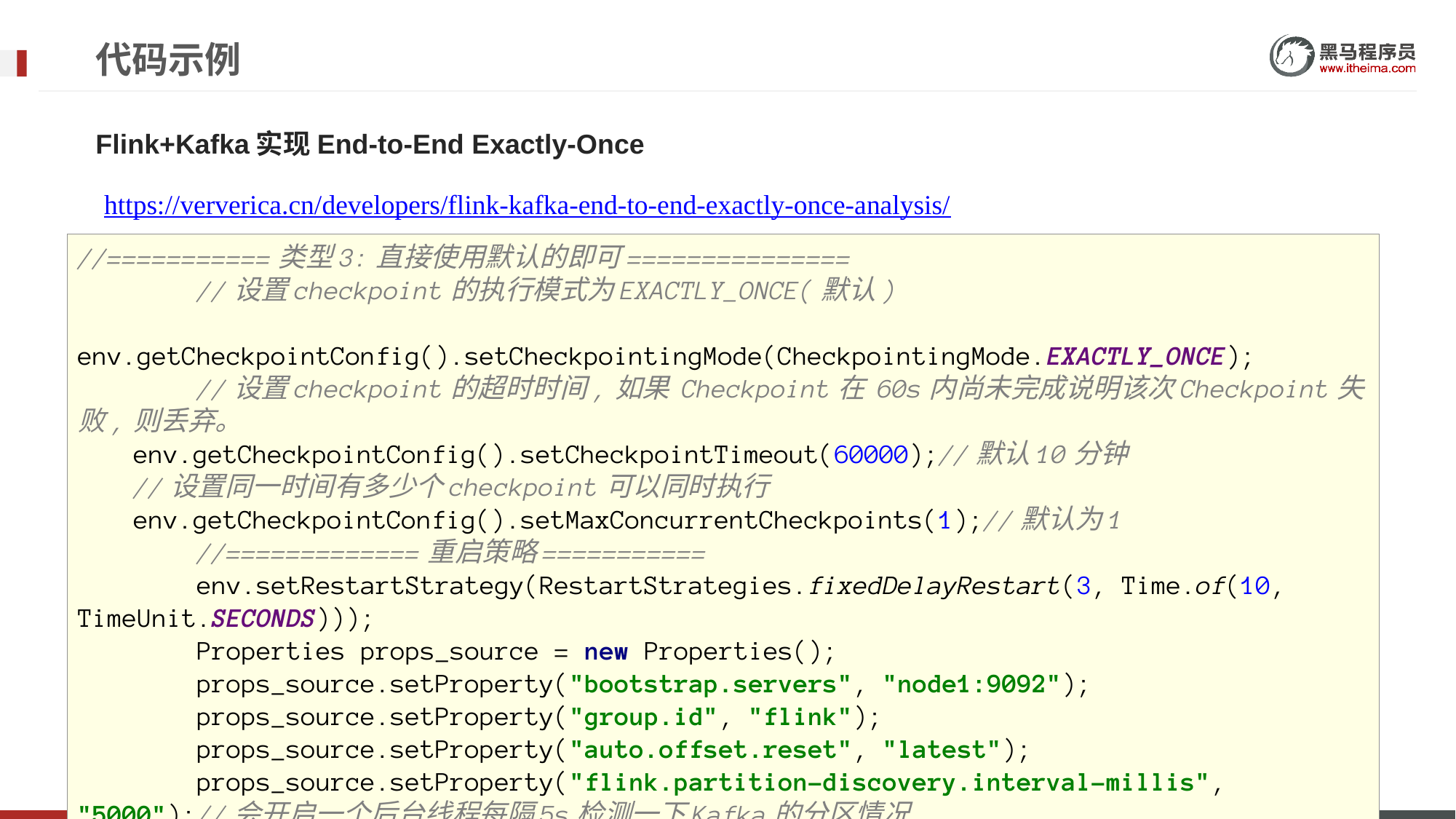

# 代码示例
Flink+Kafka实现End-to-End Exactly-Once
https://ververica.cn/developers/flink-kafka-end-to-end-exactly-once-analysis/
//===========类型3:直接使用默认的即可===============
        //设置checkpoint的执行模式为EXACTLY_ONCE(默认)
        env.getCheckpointConfig().setCheckpointingMode(CheckpointingMode.EXACTLY_ONCE);
        //设置checkpoint的超时时间,如果 Checkpoint在 60s内尚未完成说明该次Checkpoint失败,则丢弃。
        env.getCheckpointConfig().setCheckpointTimeout(60000);//默认10分钟
        //设置同一时间有多少个checkpoint可以同时执行
        env.getCheckpointConfig().setMaxConcurrentCheckpoints(1);//默认为1
        //=============重启策略===========
        env.setRestartStrategy(RestartStrategies.fixedDelayRestart(3, Time.of(10, TimeUnit.SECONDS)));
        Properties props_source = new Properties();
        props_source.setProperty("bootstrap.servers", "node1:9092");
        props_source.setProperty("group.id", "flink");
        props_source.setProperty("auto.offset.reset", "latest");
        props_source.setProperty("flink.partition-discovery.interval-millis", "5000");//会开启一个后台线程每隔5s检测一下Kafka的分区情况